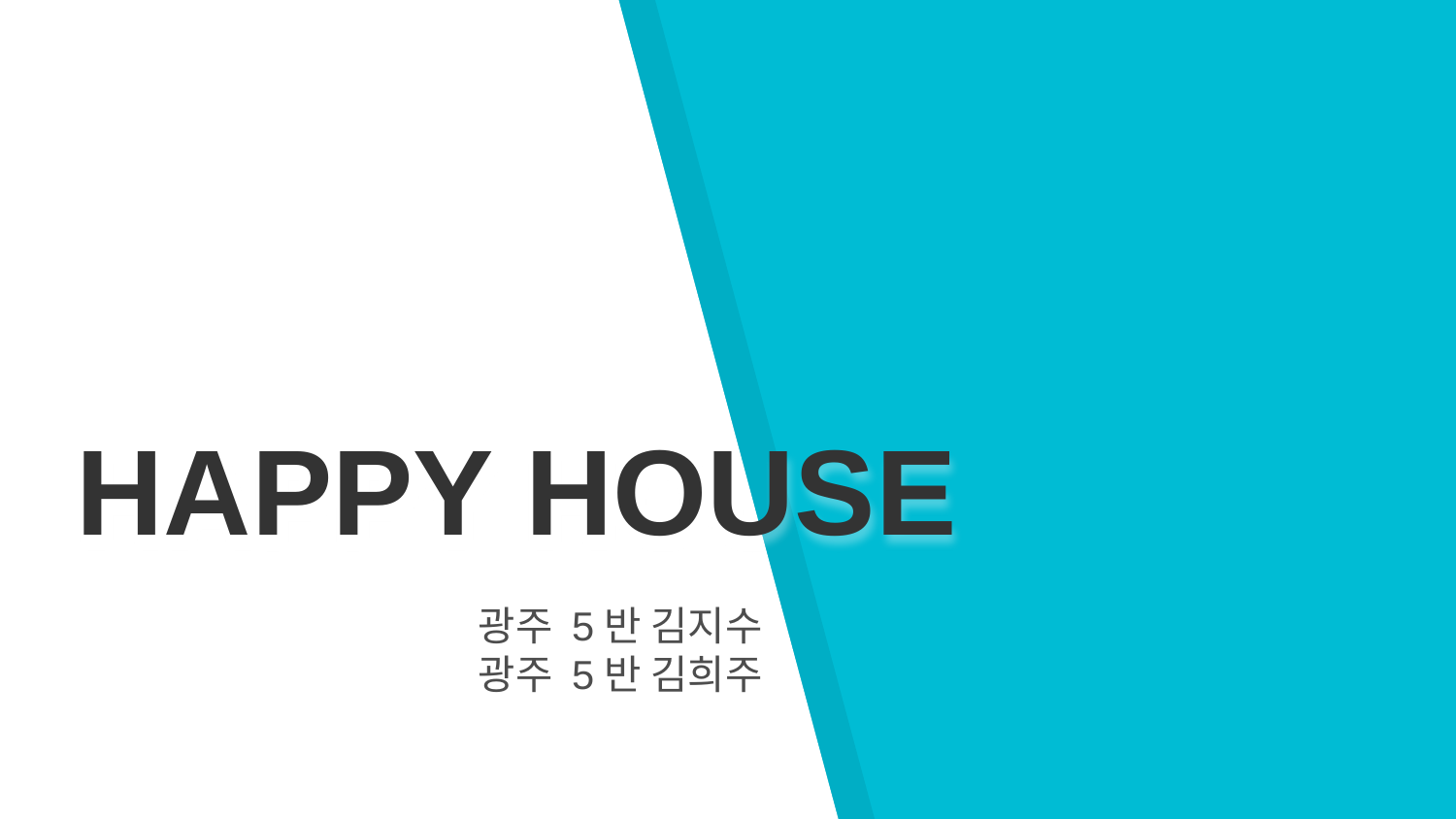

# HAPPY HOUSE
  광주 5반 김지수
광주 5반 김희주